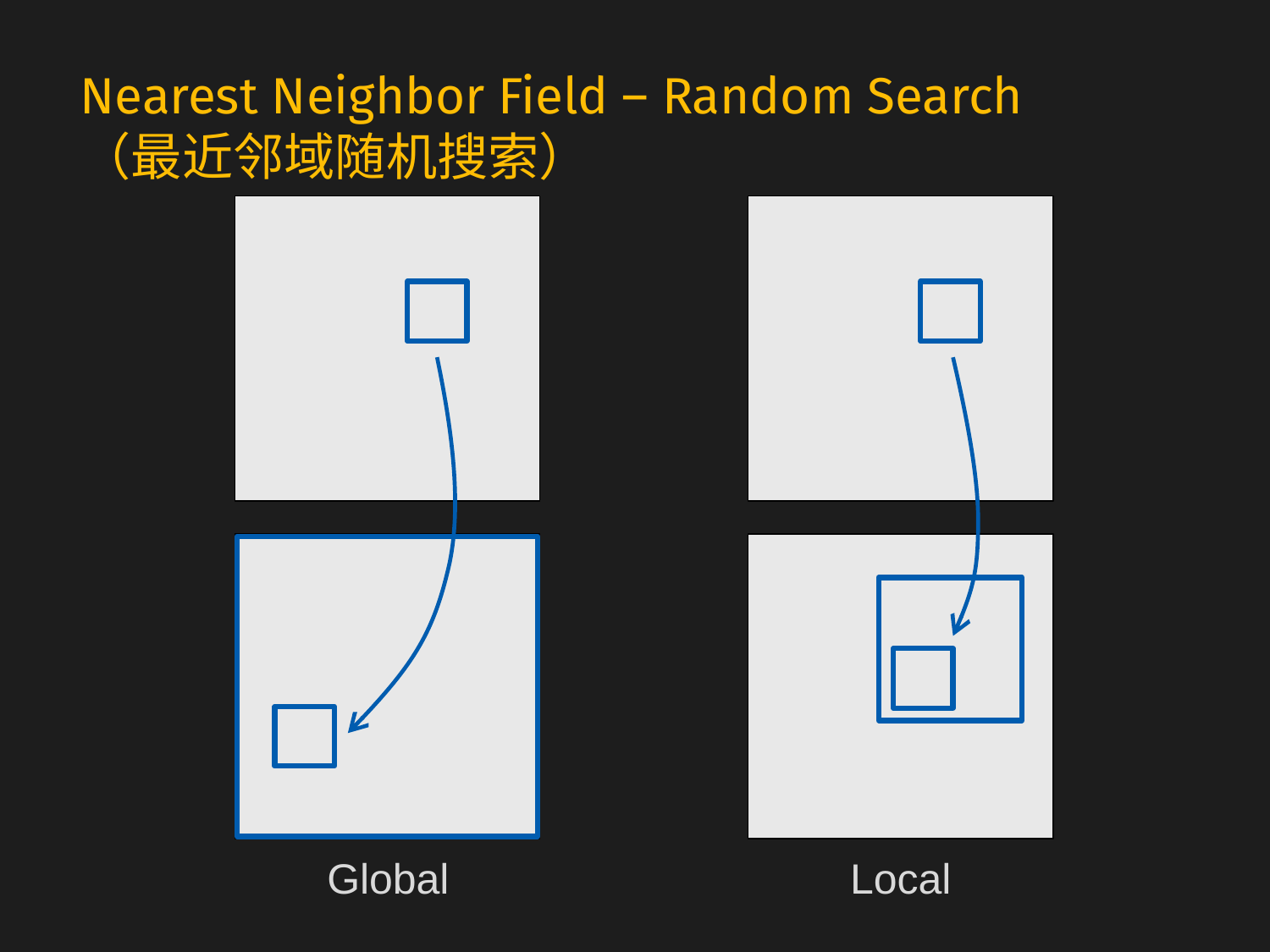

# Nearest Neighbor Field – Random Search （最近邻域随机搜索）

Global
Local